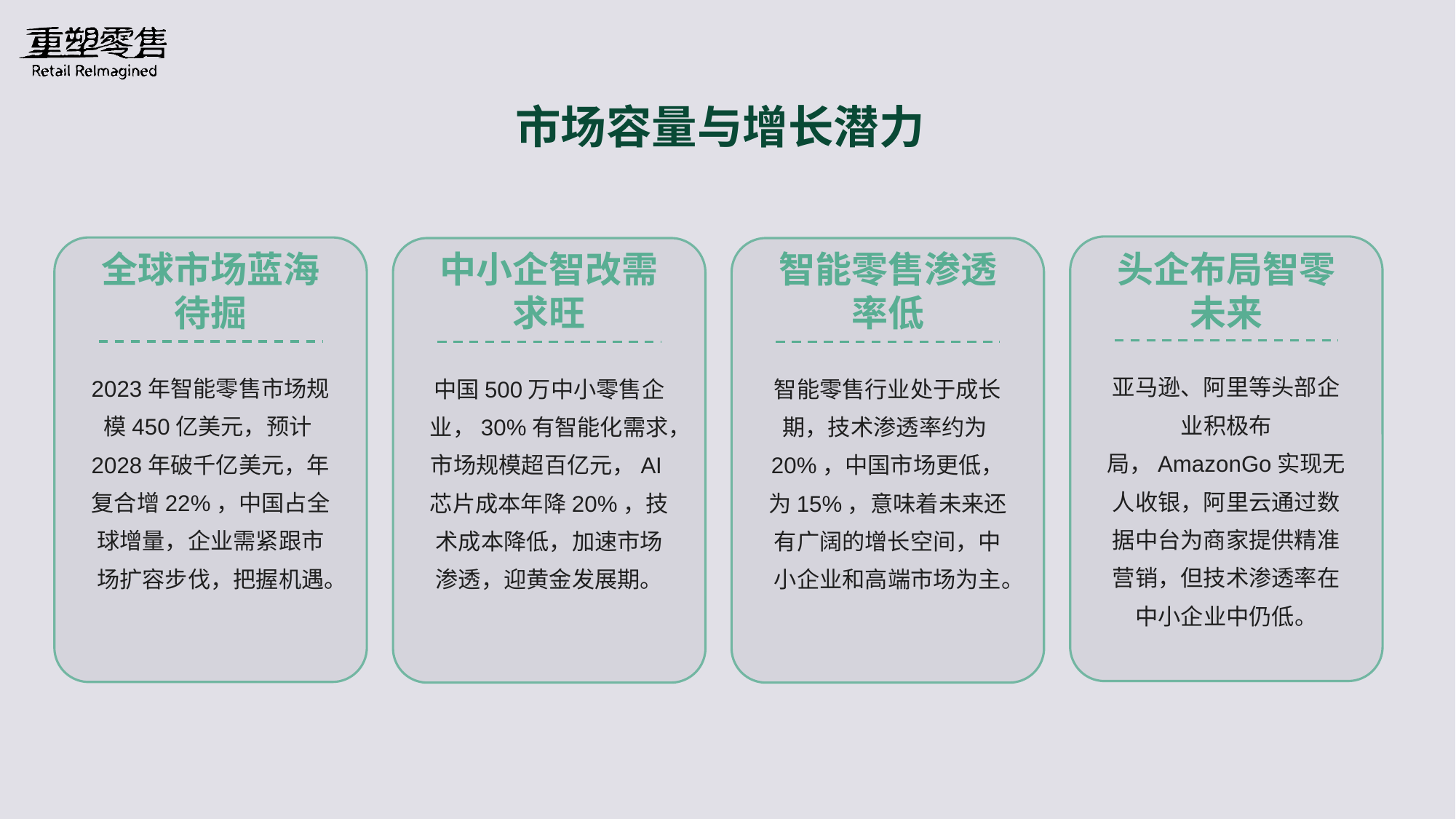

市场容量与增长潜力

全球市场蓝海待掘
中小企智改需求旺
智能零售渗透率低
头企布局智零未来
亚马逊、阿里等头部企业积极布局，AmazonGo实现无人收银，阿里云通过数据中台为商家提供精准营销，但技术渗透率在中小企业中仍低。
2023年智能零售市场规模450亿美元，预计2028年破千亿美元，年复合增22%，中国占全球增量，企业需紧跟市场扩容步伐，把握机遇。
中国500万中小零售企业，30%有智能化需求，市场规模超百亿元，AI芯片成本年降20%，技术成本降低，加速市场渗透，迎黄金发展期。
智能零售行业处于成长期，技术渗透率约为20%，中国市场更低，为15%，意味着未来还有广阔的增长空间，中小企业和高端市场为主。